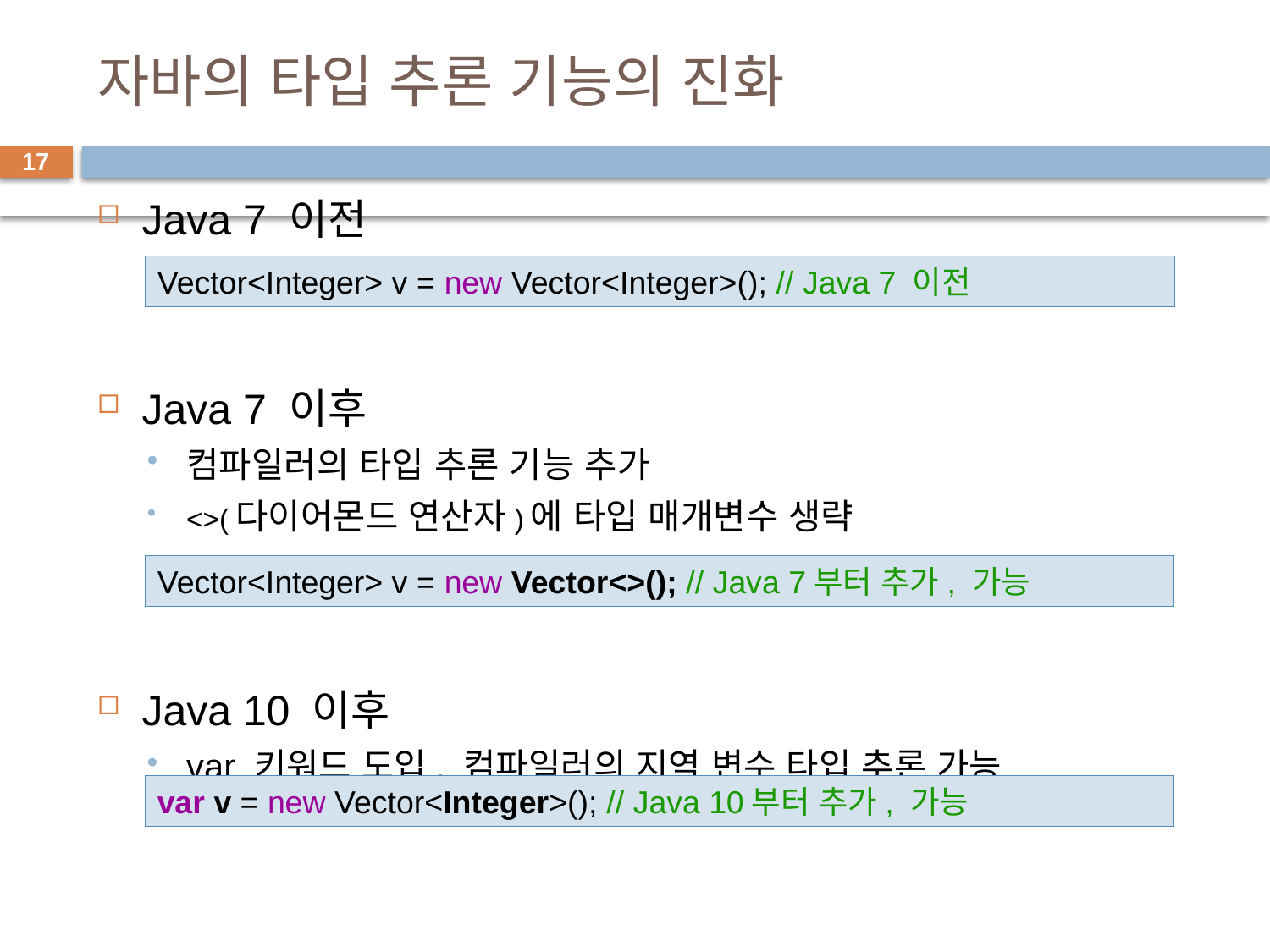

# 자바의 타입 추론 기능의 진화
17
Java 7 이전

Java 7 이후
컴파일러의 타입 추론 기능 추가
<>(다이어몬드 연산자)에 타입 매개변수 생략

Java 10 이후
var 키워드 도입, 컴파일러의 지역 변수 타입 추론 가능

Vector<Integer> v = new Vector<Integer>(); // Java 7 이전
Vector<Integer> v = new Vector<>(); // Java 7부터 추가, 가능
var v = new Vector<Integer>(); // Java 10부터 추가, 가능